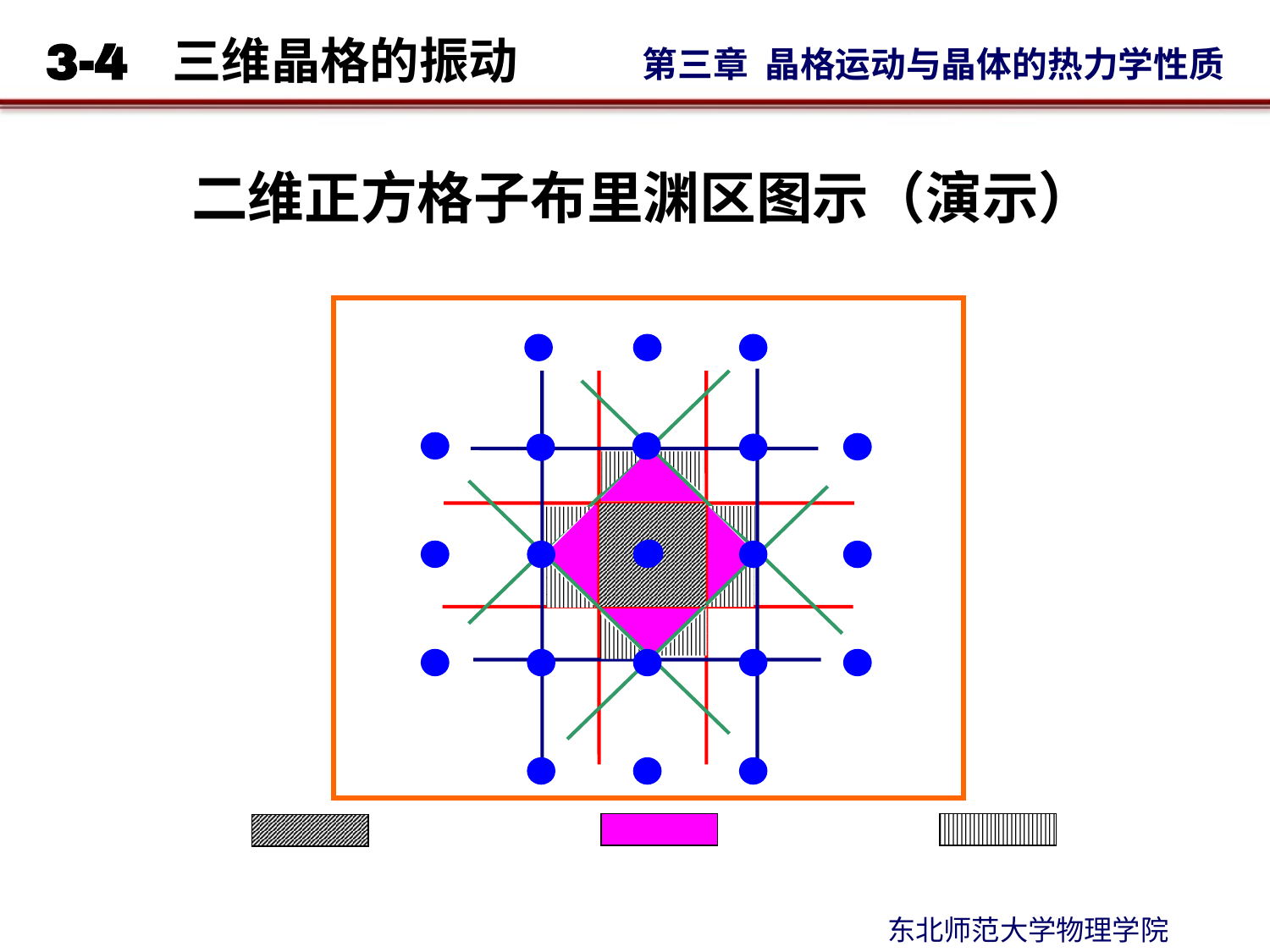

# 二维正方格子布里渊区图示（演示）

第三布里渊区

第一布里渊区
第二布里渊区